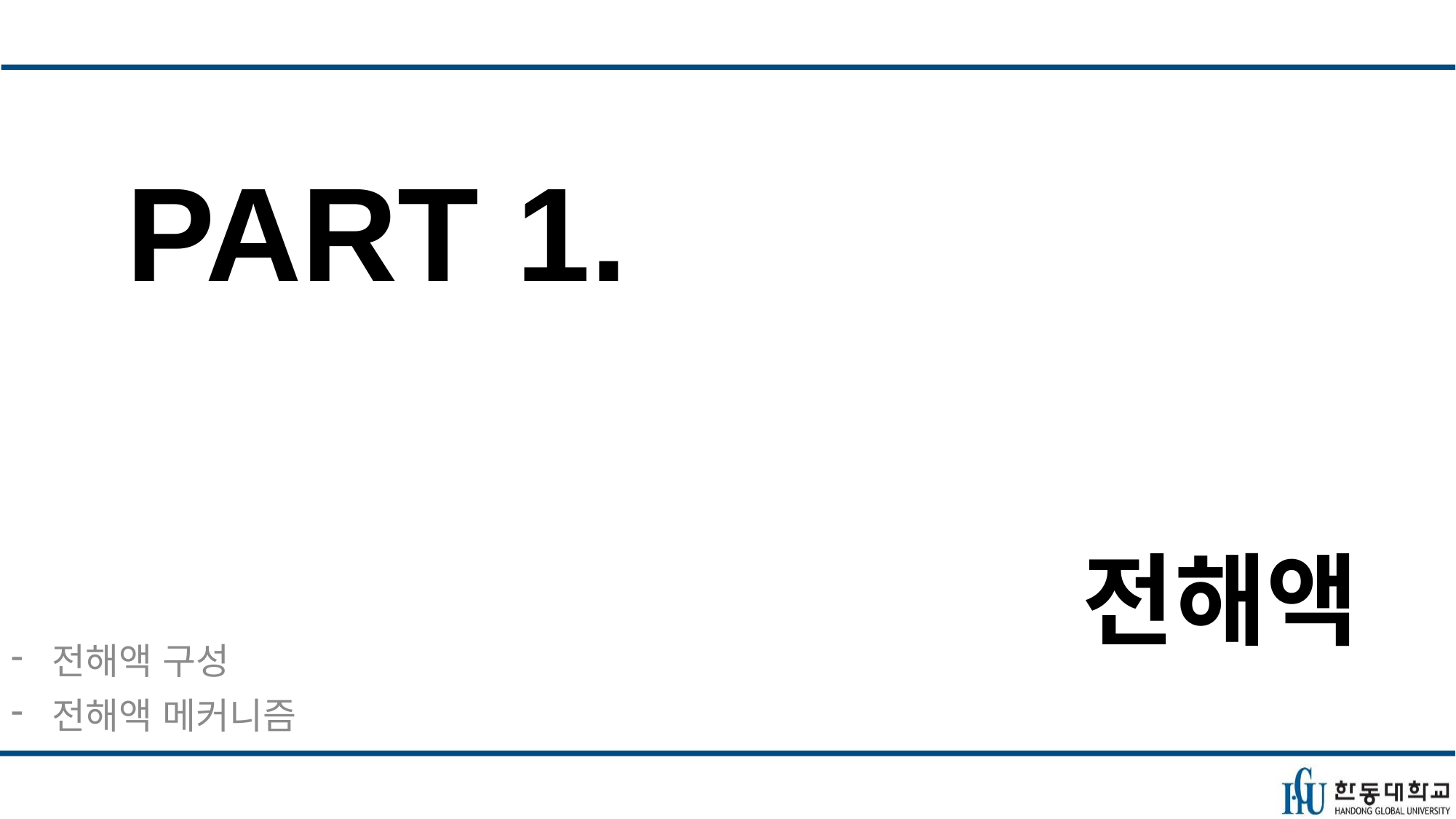

PART 1.
# 전해액
전해액 구성
전해액 메커니즘